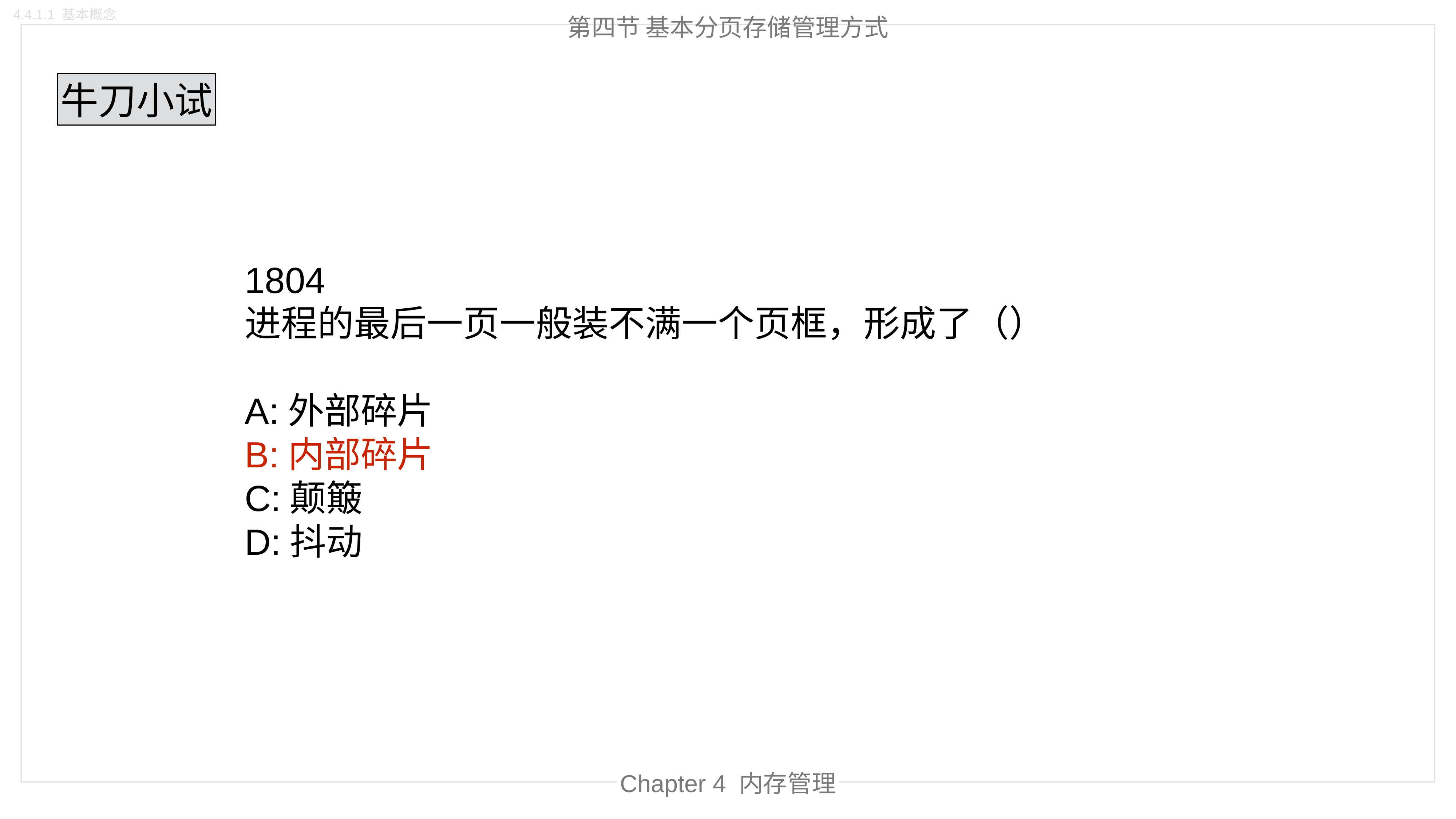

4.4.1.1 基本概念
第四节 基本分页存储管理方式

牛刀小试
1804
进程的最后一页一般装不满一个页框，形成了（）

A:外部碎片
B:内部碎片
C:颠簸
D:抖动
Chapter 4 内存管理